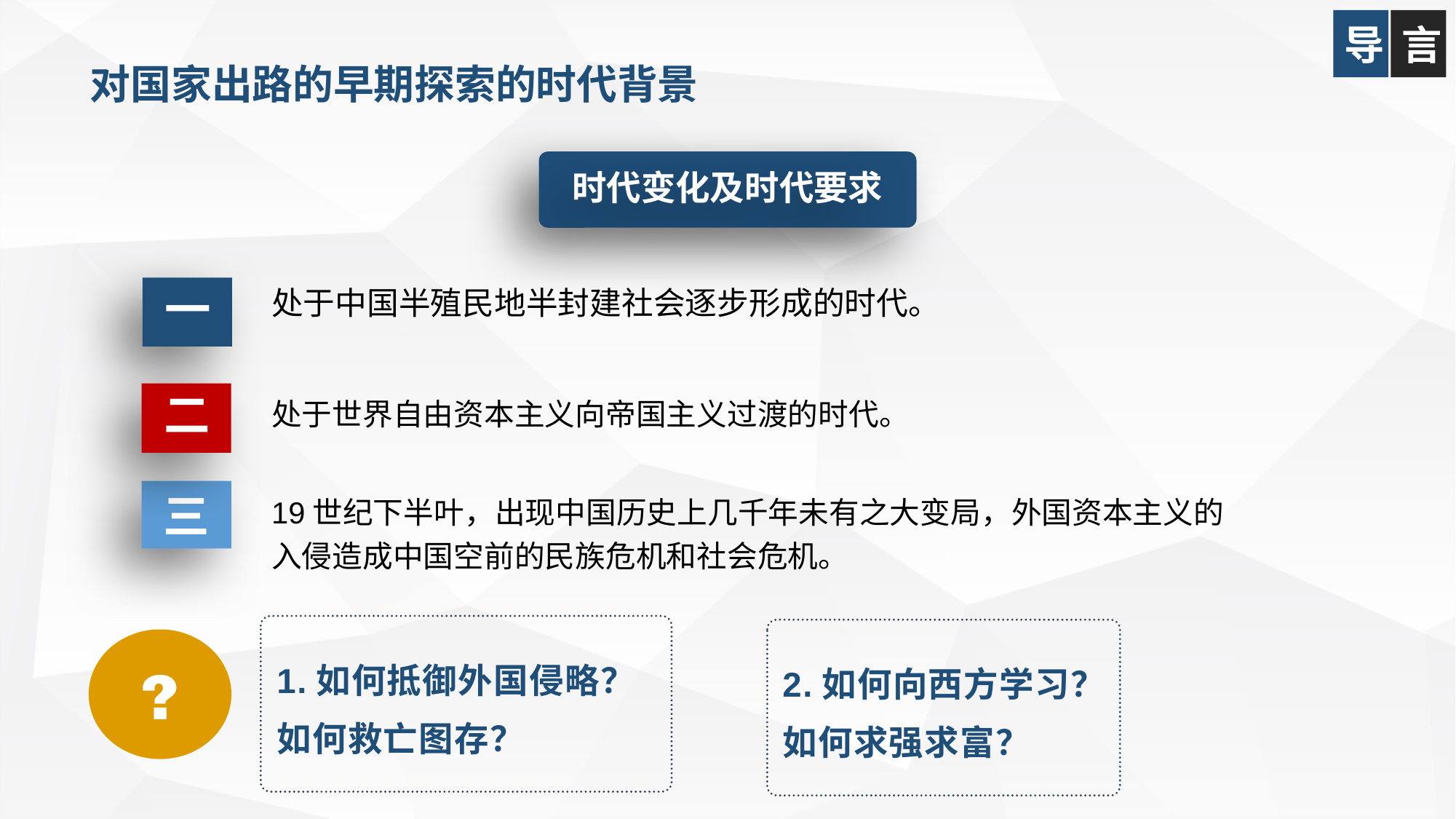

导
言
# 对国家出路的早期探索的时代背景

时代变化及时代要求

一
处于中国半殖民地半封建社会逐步形成的时代。

二
处于世界自由资本主义向帝国主义过渡的时代。
三
19世纪下半叶，出现中国历史上几千年未有之大变局，外国资本主义的入侵造成中国空前的民族危机和社会危机。

1.如何抵御外国侵略？   如何救亡图存？

2.如何向西方学习？如何求强求富？
?